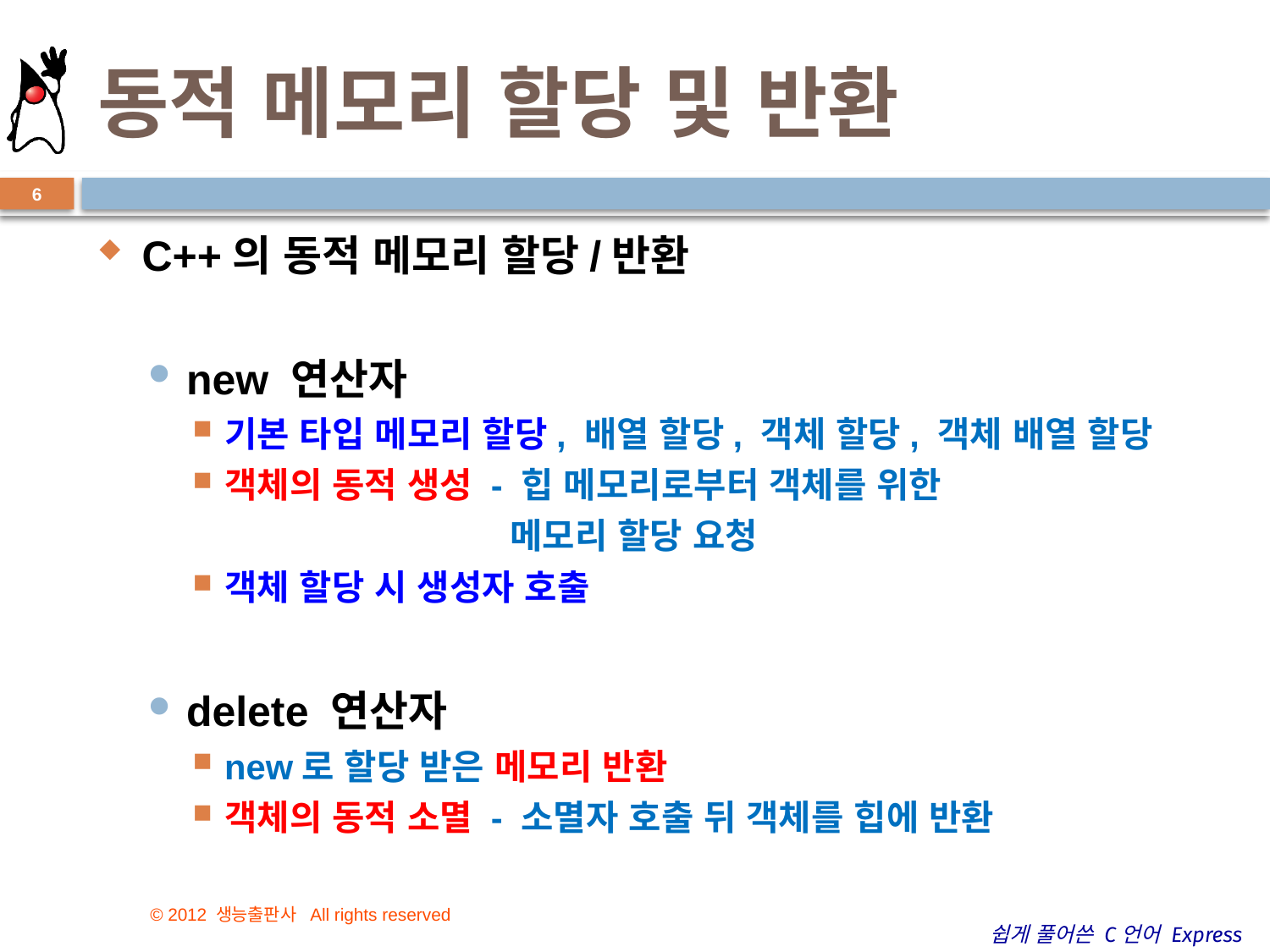

# 동적 메모리 할당 및 반환
6
C++의 동적 메모리 할당/반환

new 연산자
기본 타입 메모리 할당, 배열 할당, 객체 할당, 객체 배열 할당
객체의 동적 생성 - 힙 메모리로부터 객체를 위한
                               메모리 할당 요청
객체 할당 시 생성자 호출

delete 연산자
new로 할당 받은 메모리 반환
객체의 동적 소멸 - 소멸자 호출 뒤 객체를 힙에 반환